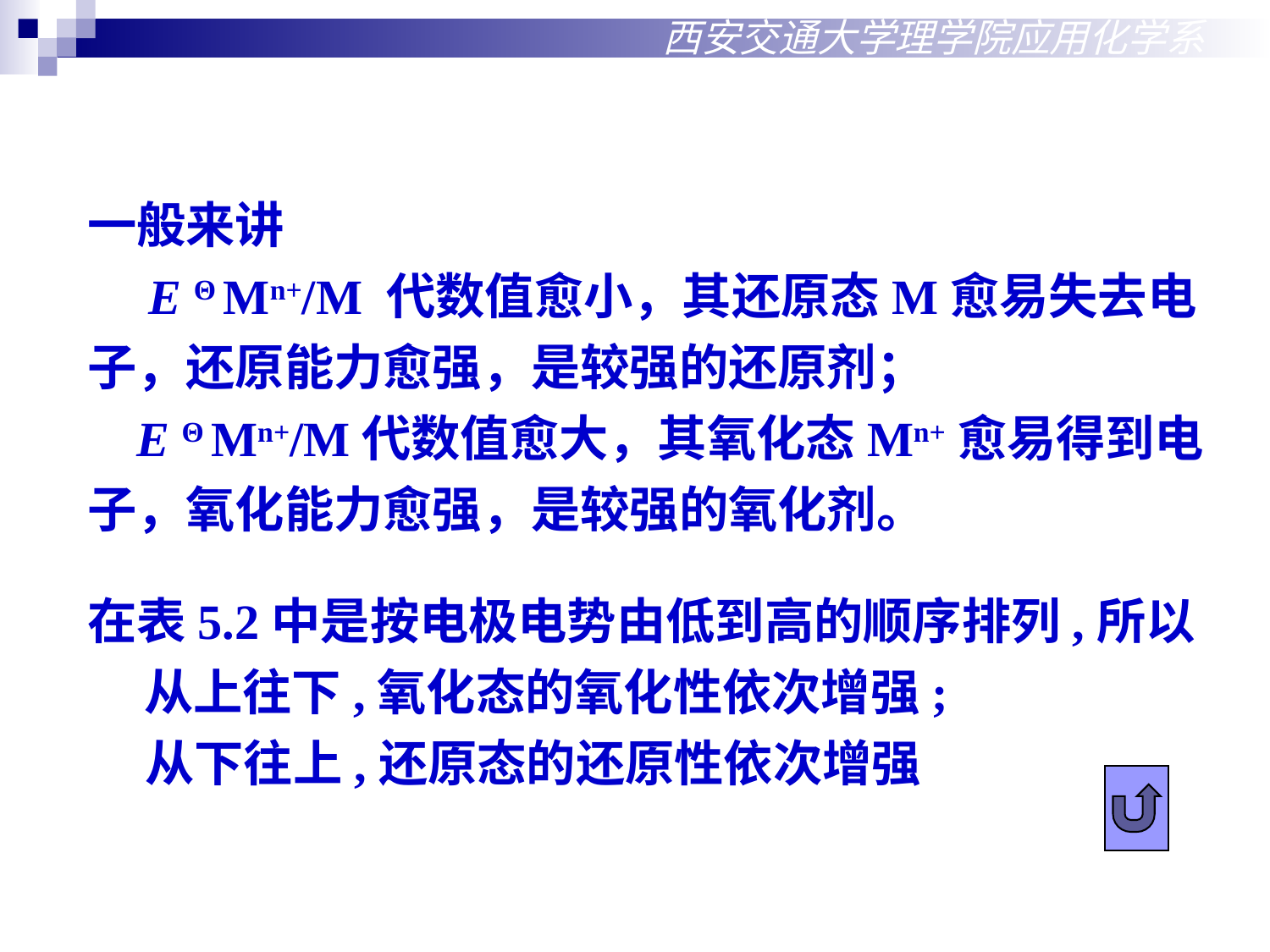

西安交通大学理学院应用化学系

一般来讲
     E Θ Mn+/M 代数值愈小，其还原态M愈易失去电子，还原能力愈强，是较强的还原剂；
    E Θ Mn+/M代数值愈大，其氧化态Mn+愈易得到电子，氧化能力愈强，是较强的氧化剂。

在表5.2中是按电极电势由低到高的顺序排列,所以
    从上往下,氧化态的氧化性依次增强;
     从下往上,还原态的还原性依次增强